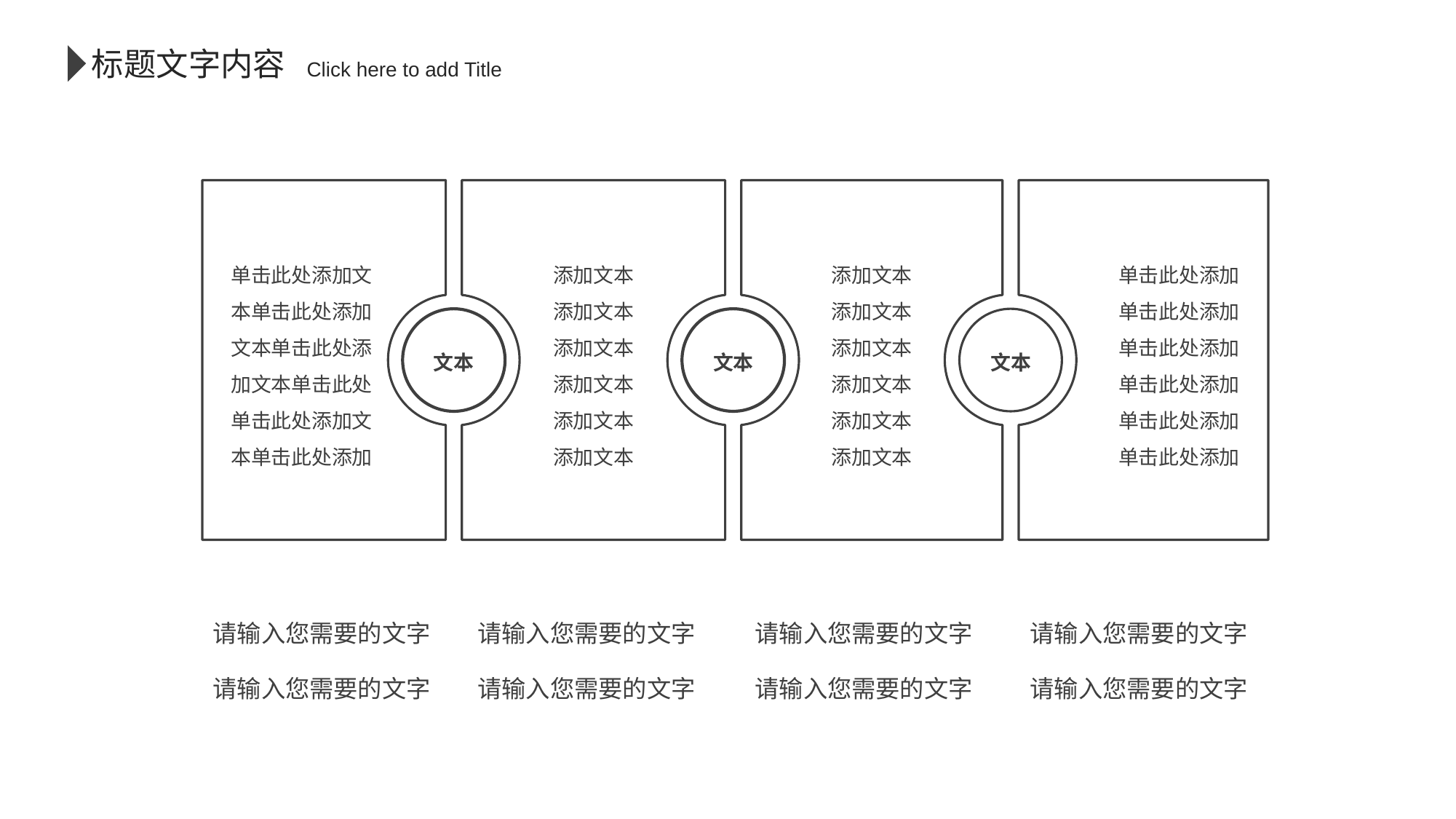

标题文字内容
  Click here to add Title

单击此处添加文本单击此处添加文本单击此处添加文本单击此处
单击此处添加文本单击此处添加
添加文本
添加文本
添加文本
添加文本
添加文本
添加文本
添加文本
添加文本
添加文本
添加文本
添加文本
添加文本
单击此处添加单击此处添加单击此处添加
单击此处添加单击此处添加单击此处添加
文本
文本
文本
请输入您需要的文字
请输入您需要的文字
请输入您需要的文字
请输入您需要的文字
请输入您需要的文字
请输入您需要的文字
请输入您需要的文字
请输入您需要的文字